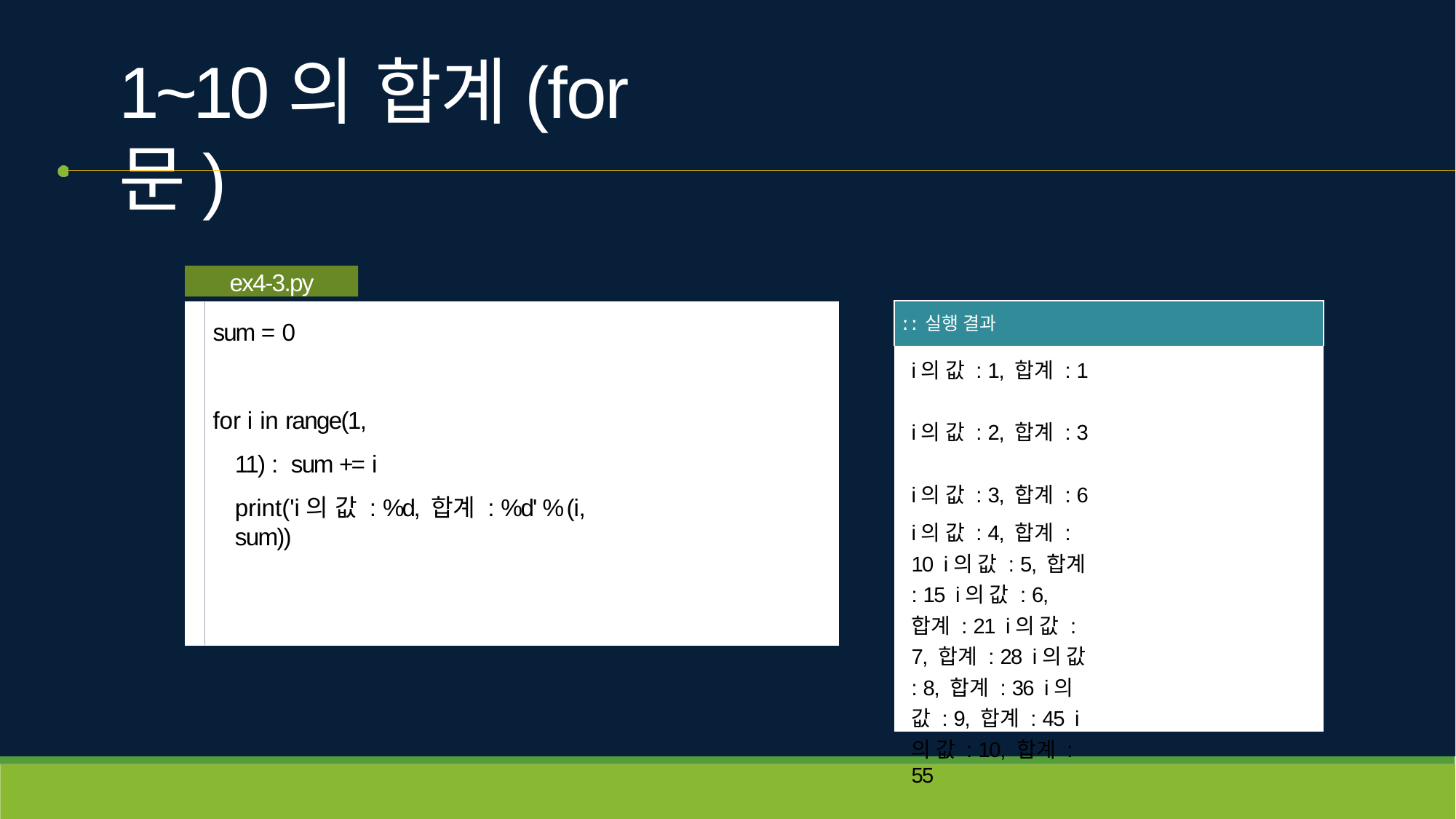

# 1~10의 합계(for문)

ex4-3.py
| ː ː 실행 결과 |
| --- |
| i의 값 : 1, 합계 : 1 i의 값 : 2, 합계 : 3 i의 값 : 3, 합계 : 6 i의 값 : 4, 합계 : 10 i의 값 : 5, 합계 : 15 i의 값 : 6, 합계 : 21 i의 값 : 7, 합계 : 28 i의 값 : 8, 합계 : 36 i의 값 : 9, 합계 : 45 i의 값 : 10, 합계 : 55 |

sum = 0

for i in range(1, 11) :  sum += i
print('i의 값 : %d, 합계 : %d' % (i, sum))